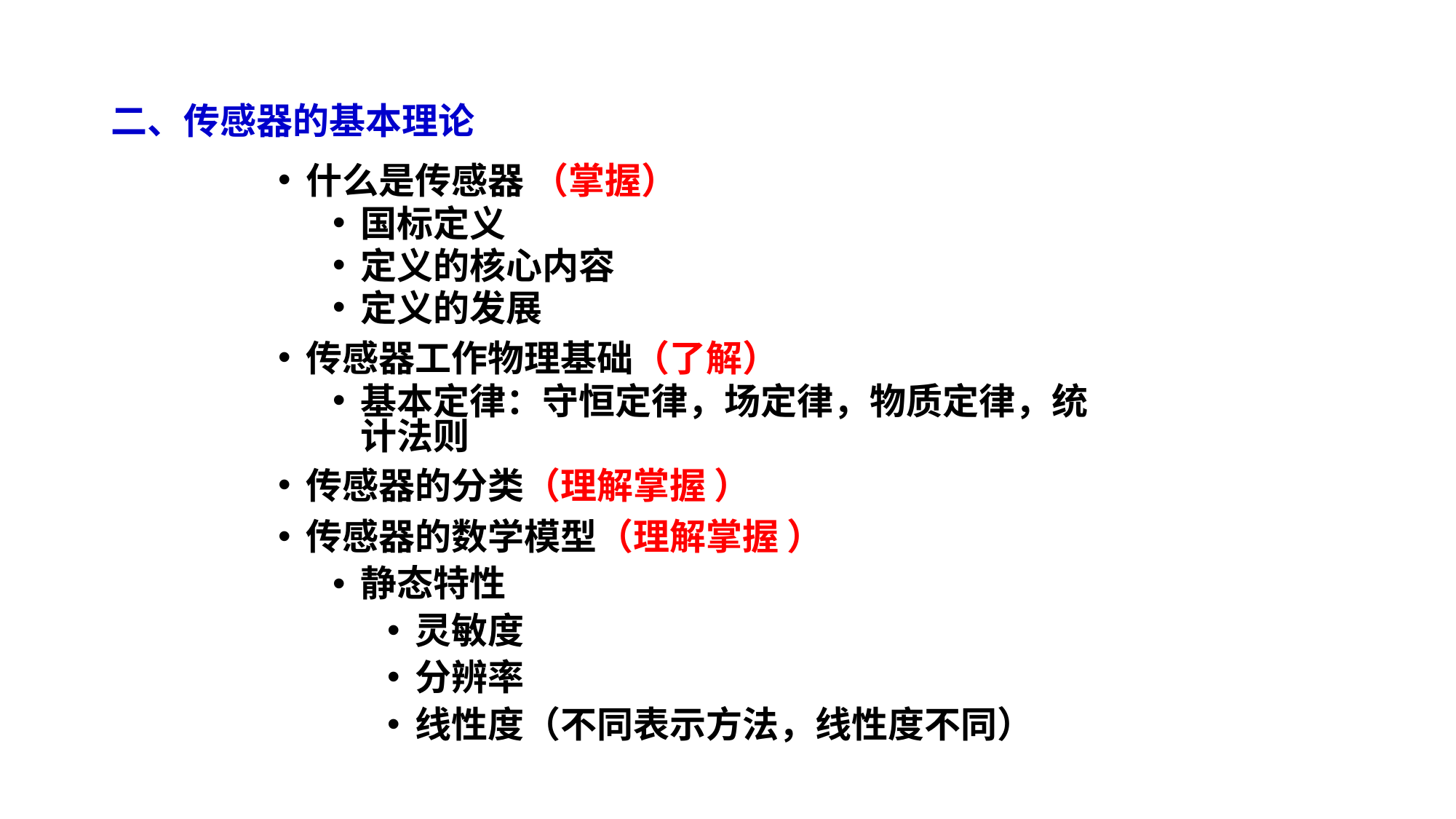

# 二、传感器的基本理论
什么是传感器 （掌握）
国标定义
定义的核心内容
定义的发展
传感器工作物理基础（了解）
基本定律：守恒定律，场定律，物质定律，统计法则
传感器的分类（理解掌握 ）
传感器的数学模型（理解掌握 ）
静态特性
灵敏度
分辨率
线性度（不同表示方法，线性度不同）